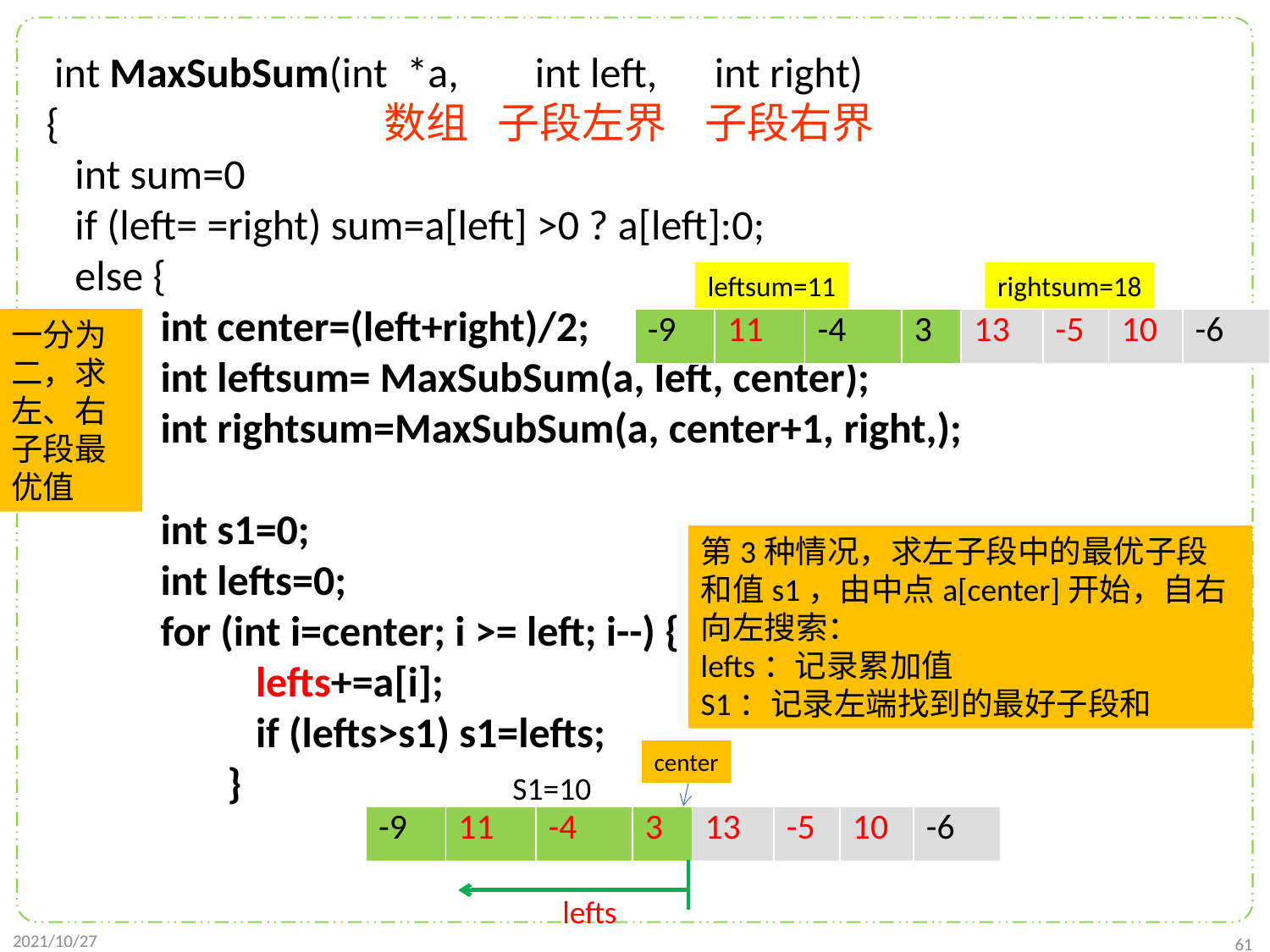

int MaxSubSum(int  *a,        int left,      int right)
{                                 数组   子段左界    子段右界
   int sum=0
   if (left= =right) sum=a[left] >0 ? a[left]:0;
   else {
            int center=(left+right)/2;
            int leftsum= MaxSubSum(a, left, center);
            int rightsum=MaxSubSum(a, center+1, right,);

            int s1=0;
            int lefts=0;
            for (int i=center; i >= left; i--) {
                      lefts+=a[i];
                      if (lefts>s1) s1=lefts;
                   }

leftsum=11
rightsum=18
一分为二，求左、右子段最优值
| -9 | 11 | -4 | 3 | 13 | -5 | 10 | -6 |
| --- | --- | --- | --- | --- | --- | --- | --- |
第3种情况，求左子段中的最优子段和值s1，由中点a[center]开始，自右向左搜索：
lefts：记录累加值
S1：记录左端找到的最好子段和
center
S1=10
| -9 | 11 | -4 | 3 | 13 | -5 | 10 | -6 |
| --- | --- | --- | --- | --- | --- | --- | --- |

lefts
2021/10/27
61